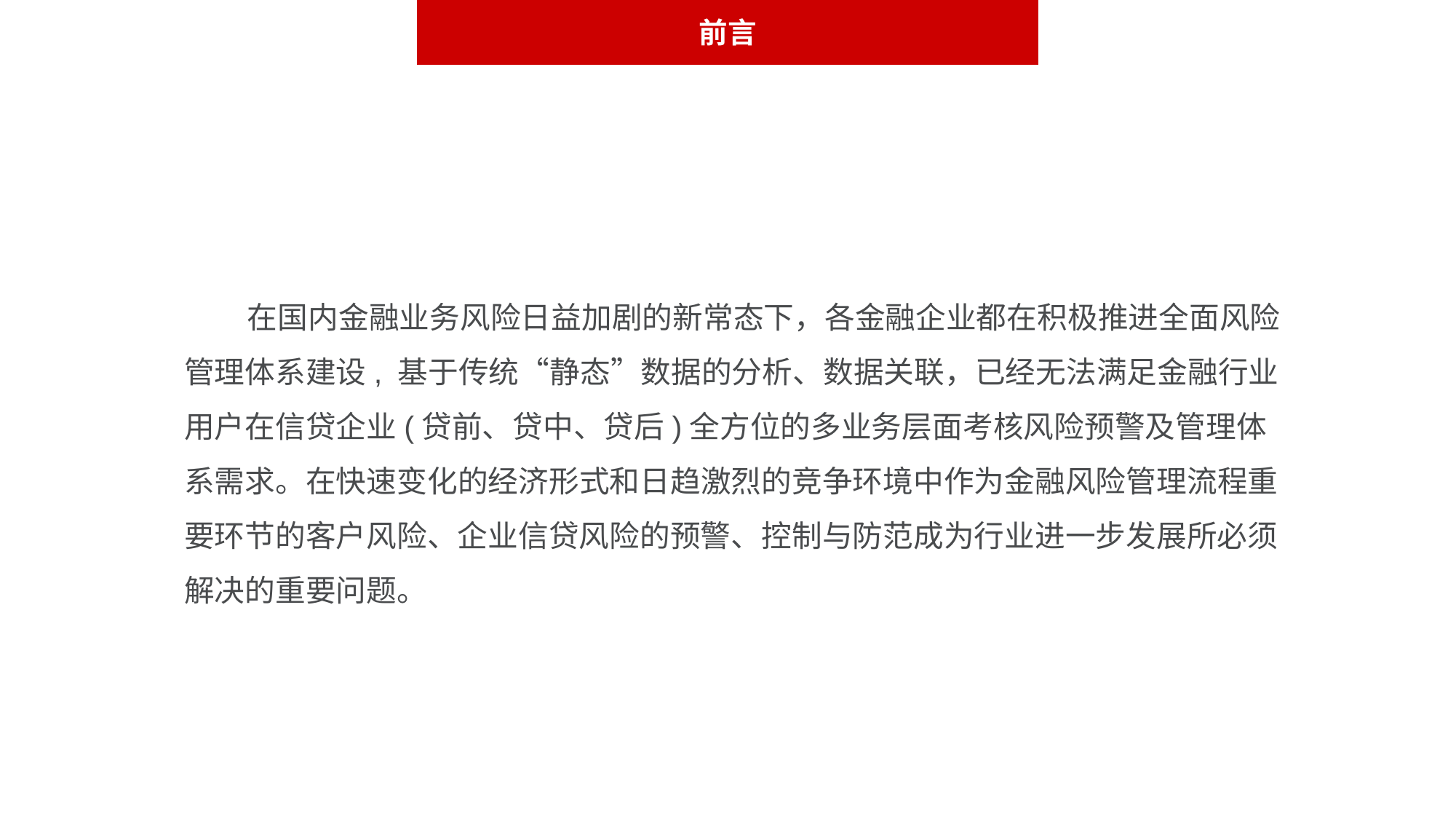

前言
  在国内金融业务风险日益加剧的新常态下，各金融企业都在积极推进全面风险管理体系建设, 基于传统“静态”数据的分析、数据关联，已经无法满足金融行业用户在信贷企业(贷前、贷中、贷后)全方位的多业务层面考核风险预警及管理体系需求。在快速变化的经济形式和日趋激烈的竞争环境中作为金融风险管理流程重要环节的客户风险、企业信贷风险的预警、控制与防范成为行业进一步发展所必须解决的重要问题。